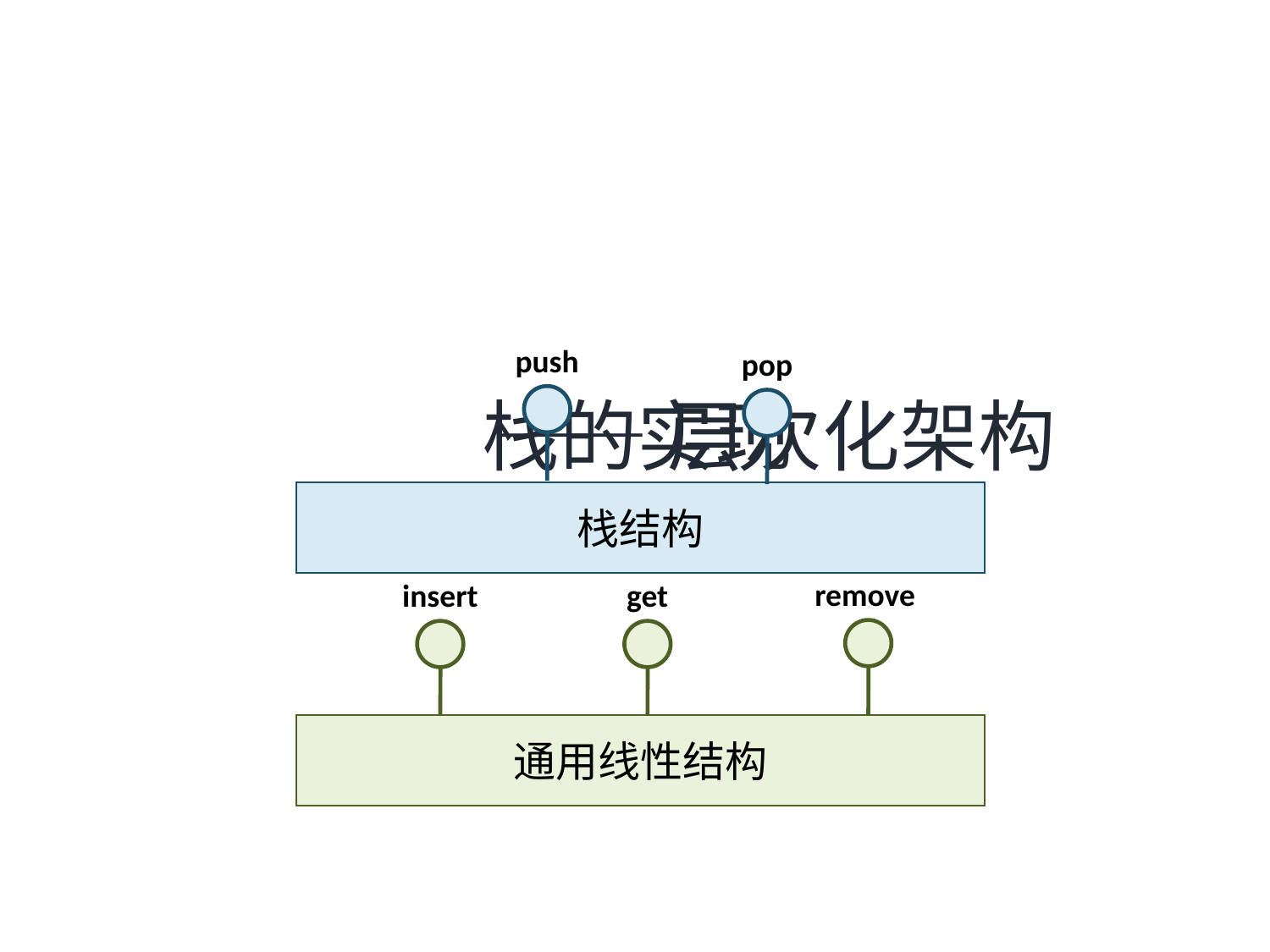

push

pop

栈的实现
——层次化架构
栈结构
remove

insert

get

通用线性结构